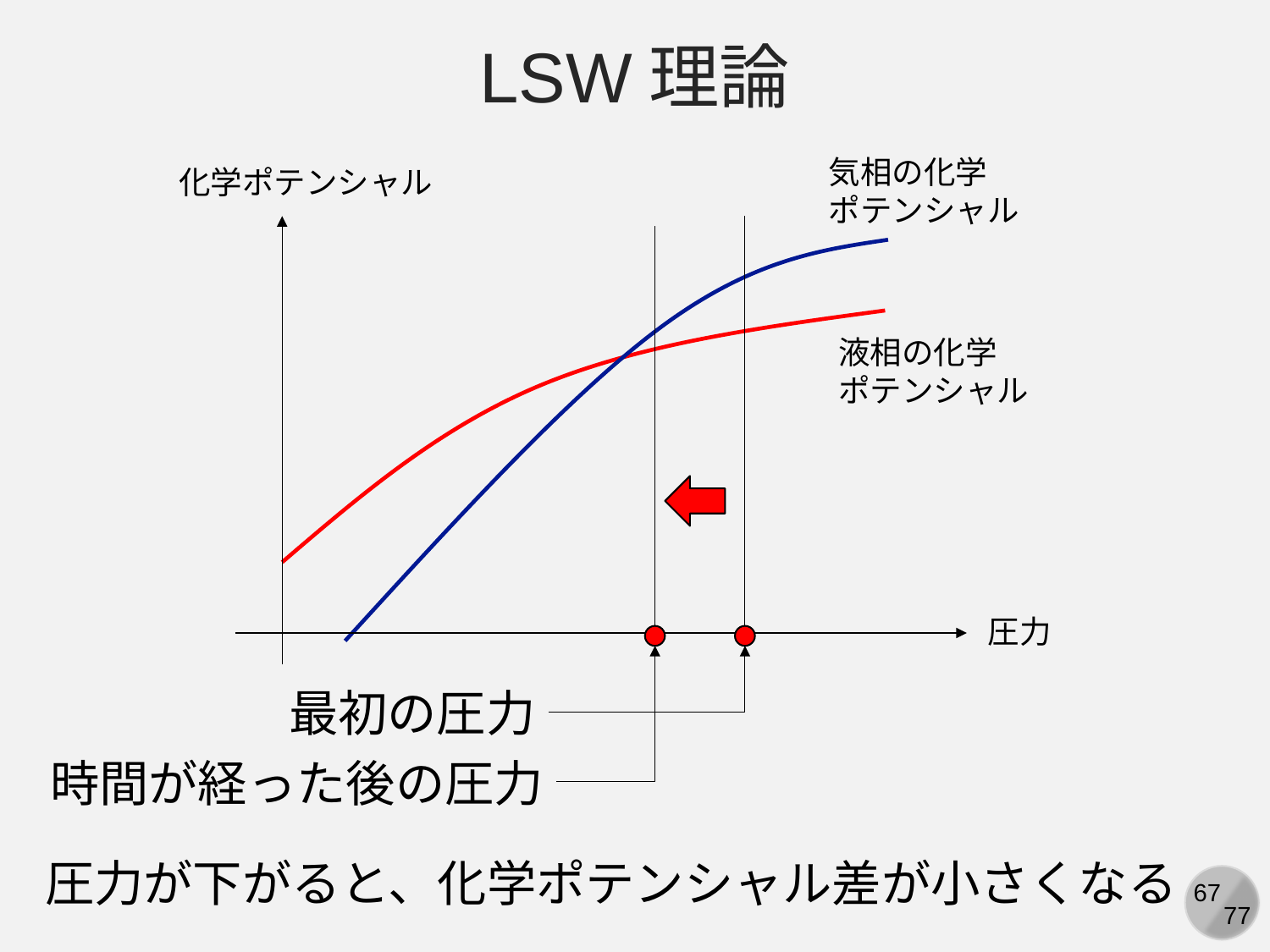

LSW理論
気相の化学
ポテンシャル
化学ポテンシャル

液相の化学
ポテンシャル

圧力

最初の圧力
時間が経った後の圧力
圧力が下がると、化学ポテンシャル差が小さくなる